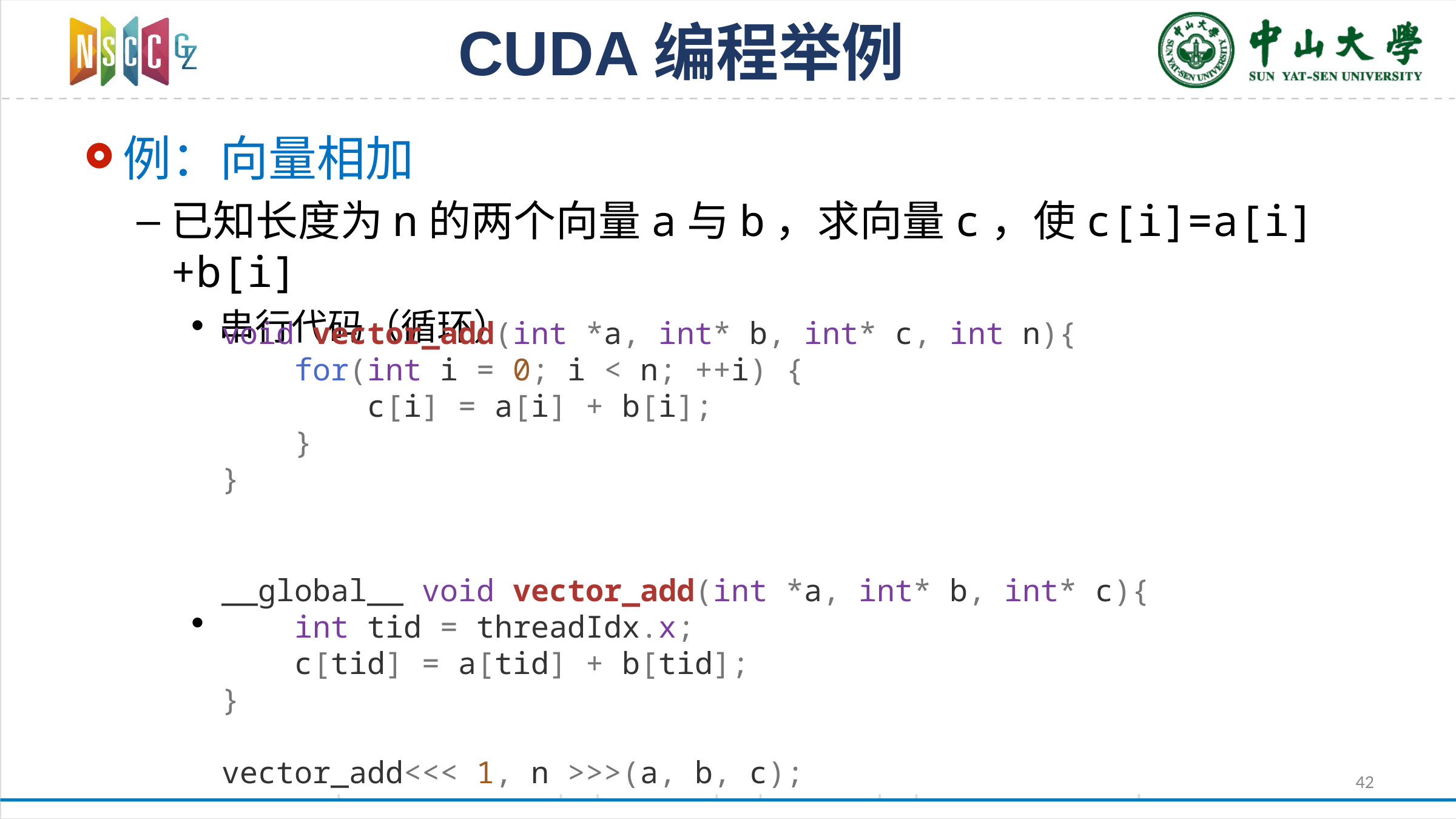

# CUDA编程举例
例：向量相加
已知长度为n的两个向量a与b，求向量c，使c[i]=a[i]+b[i]
串行代码（循环）

CUDA（使用1个block）

void vector_add(int *a, int* b, int* c, int n){
    for(int i = 0; i < n; ++i) {
        c[i] = a[i] + b[i];
    }
}
__global__ void vector_add(int *a, int* b, int* c){
    int tid = threadIdx.x;
    c[tid] = a[tid] + b[tid];
}
vector_add<<< 1, n >>>(a, b, c);
42